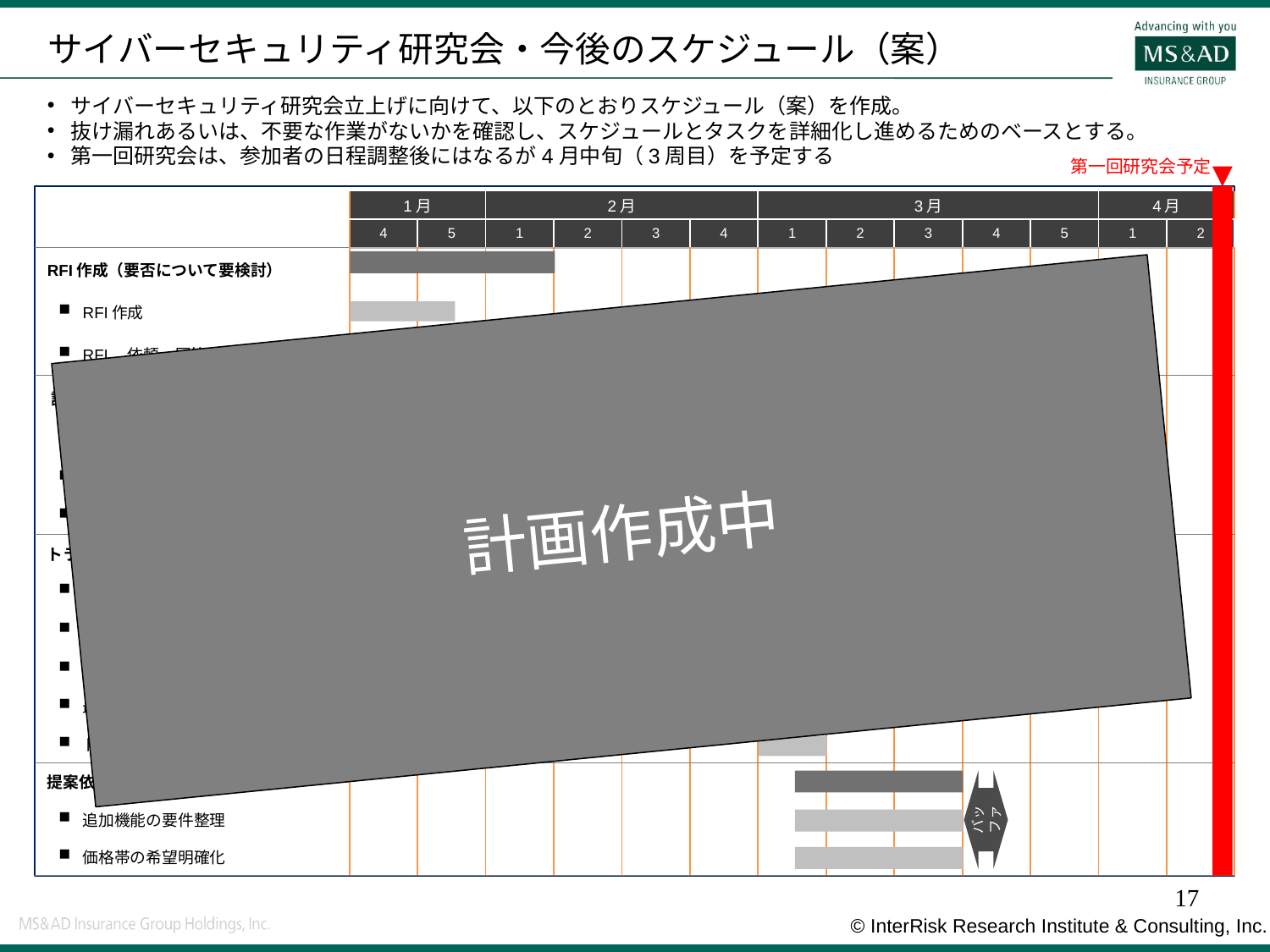

# サイバーセキュリティ研究会・今後のスケジュール（案）
サイバーセキュリティ研究会立上げに向けて、以下のとおりスケジュール（案）を作成。
抜け漏れあるいは、不要な作業がないかを確認し、スケジュールとタスクを詳細化し進めるためのベースとする。
第一回研究会は、参加者の日程調整後にはなるが4月中旬（3周目）を予定する
第一回研究会予定

|  | 1月 |  | 2月 |  |  |  | 3月 |  |  |  |  | 4月 |  |
| --- | --- | --- | --- | --- | --- | --- | --- | --- | --- | --- | --- | --- | --- |
|  | 4 | 5 | 1 | 2 | 3 | 4 | 1 | 2 | 3 | 4 | 5 | 1 | 2 |
| RFI作成（要否について要検討） |  |  |  |  |  |  |  |  |  |  |  |  |  |
| RFI作成 |  |  |  |  |  |  |  |  |  |  |  |  |  |
| RFI　依頼〜回答 |  |  |  |  |  |  |  |  |  |  |  |  |  |
| 評価軸 |  |  |  |  |  |  |  |  |  |  |  |  |  |
| 評価軸作成（たたき台） |  |  |  |  |  |  |  |  |  |  |  |  |  |
| 評価軸決定 |  |  |  |  |  |  |  |  |  |  |  |  |  |
| 評価軸見直し |  |  |  |  |  |  |  |  |  |  |  |  |  |
| トライアル |  |  |  |  |  |  |  |  |  |  |  |  |  |
| 役割・参加者調整・決定 |  |  |  |  |  |  |  |  |  |  |  |  |  |
| トライアル実施 |  |  |  |  |  |  |  |  |  |  |  |  |  |
| 中間確認 |  |  |  |  |  |  |  |  |  |  |  |  |  |
| 最終確認 |  |  |  |  |  |  |  |  |  |  |  |  |  |
| トライアル・クローズ・評価確定 |  |  |  |  |  |  |  |  |  |  |  |  |  |
| 提案依頼書（RFP）作成 |  |  |  |  |  |  |  |  |  |  |  |  |  |
| 追加機能の要件整理 |  |  |  |  |  |  |  |  |  |  |  |  |  |
| 価格帯の希望明確化 |  |  |  |  |  |  |  |  |  |  |  |  |  |

計画作成中

9/13目途

バッファ

17